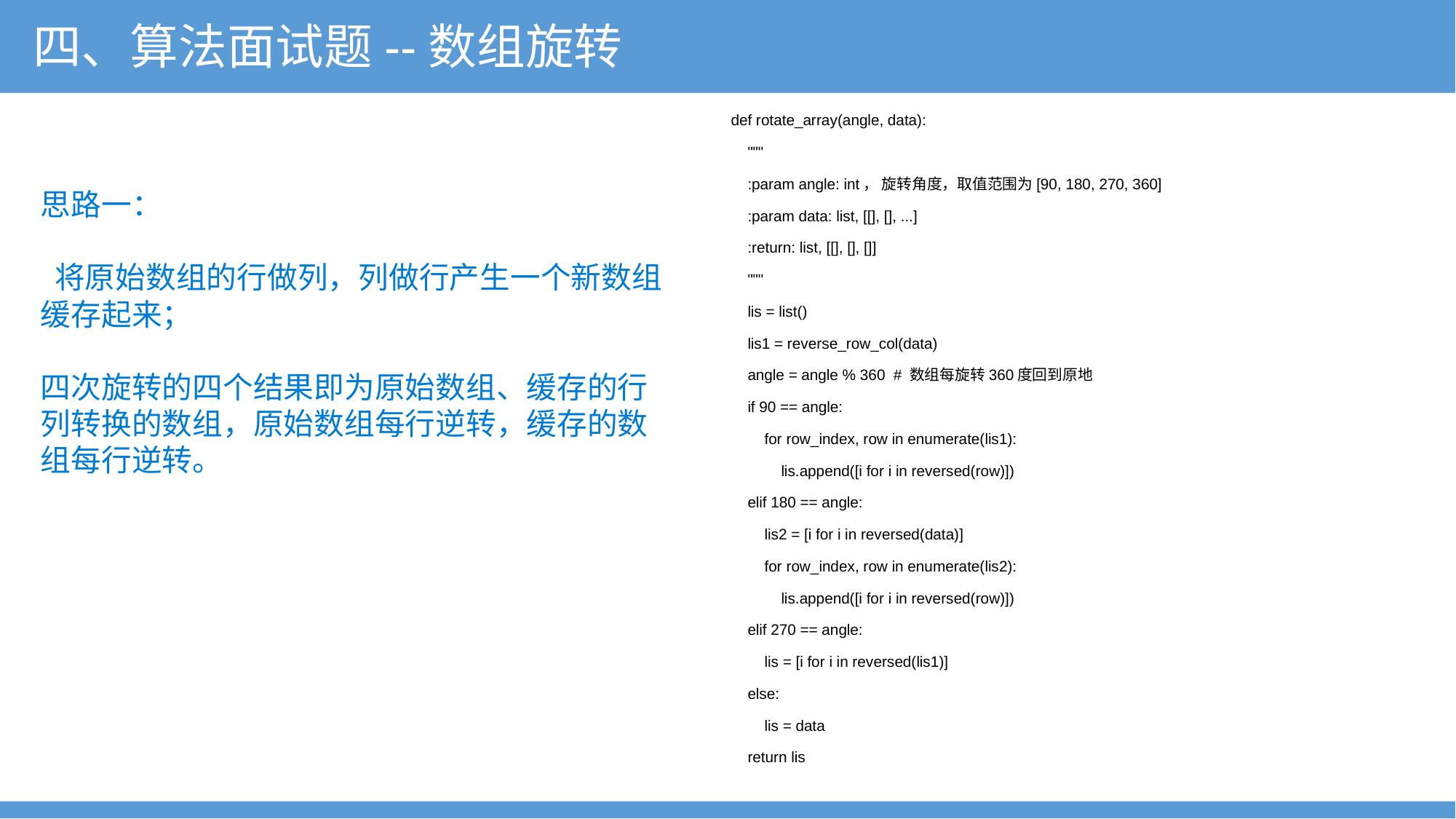

四、算法面试题--数组旋转

def rotate_array(angle, data):
    """
    :param angle: int， 旋转角度，取值范围为[90, 180, 270, 360]
    :param data: list, [[], [], ...]
    :return: list, [[], [], []]
    """
    lis = list()
    lis1 = reverse_row_col(data)
    angle = angle % 360  # 数组每旋转360度回到原地
    if 90 == angle:
        for row_index, row in enumerate(lis1):
            lis.append([i for i in reversed(row)])
    elif 180 == angle:
        lis2 = [i for i in reversed(data)]
        for row_index, row in enumerate(lis2):
            lis.append([i for i in reversed(row)])
    elif 270 == angle:
        lis = [i for i in reversed(lis1)]
    else:
        lis = data
    return lis
思路一：

 将原始数组的行做列，列做行产生一个新数组缓存起来；

四次旋转的四个结果即为原始数组、缓存的行列转换的数组，原始数组每行逆转，缓存的数组每行逆转。